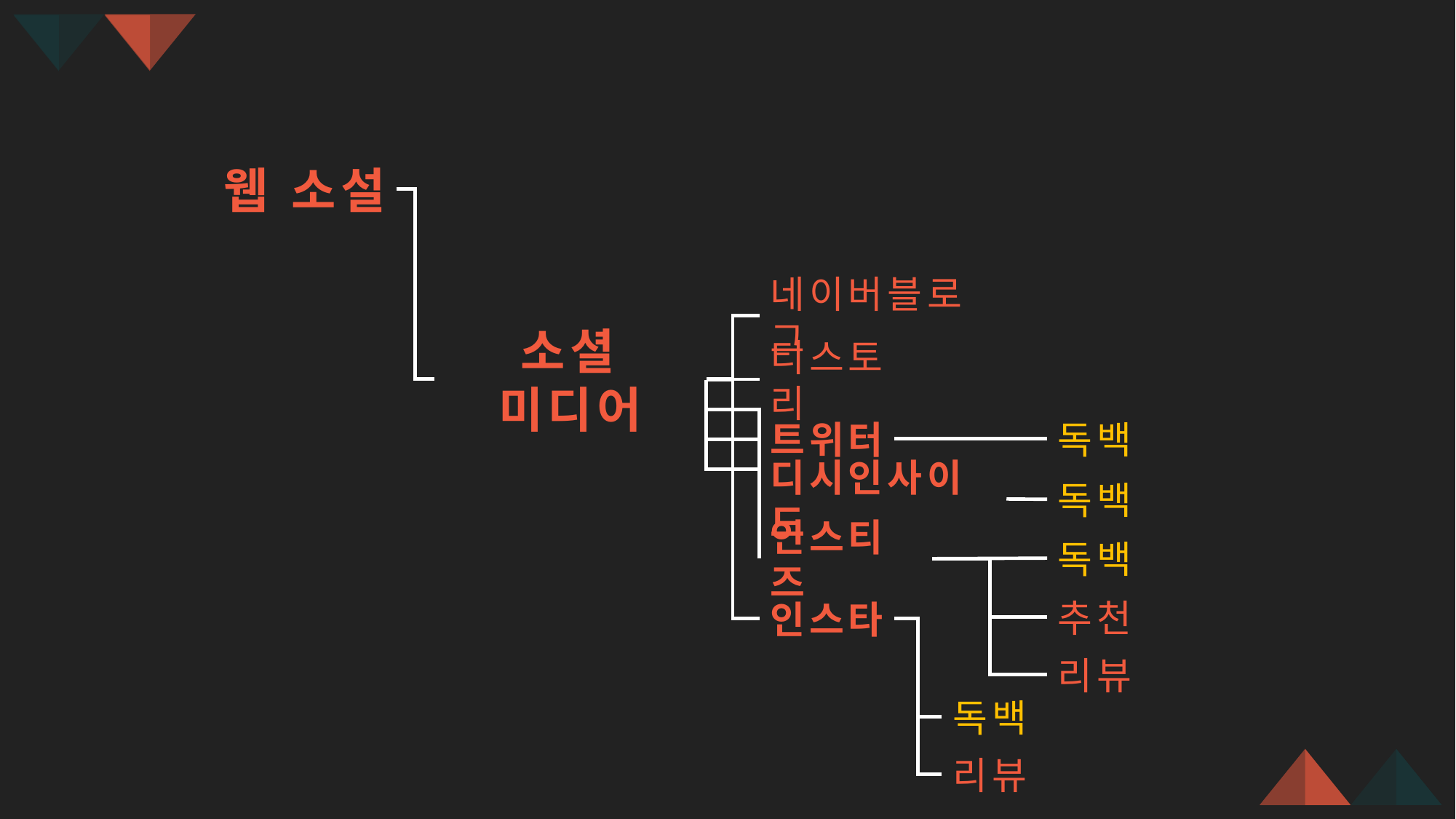

웹 소설
네이버블로그
소셜 미디어
티스토리
트위터
독백
디시인사이드
독백
독백
인스티즈
추천
인스타
리뷰
독백
리뷰